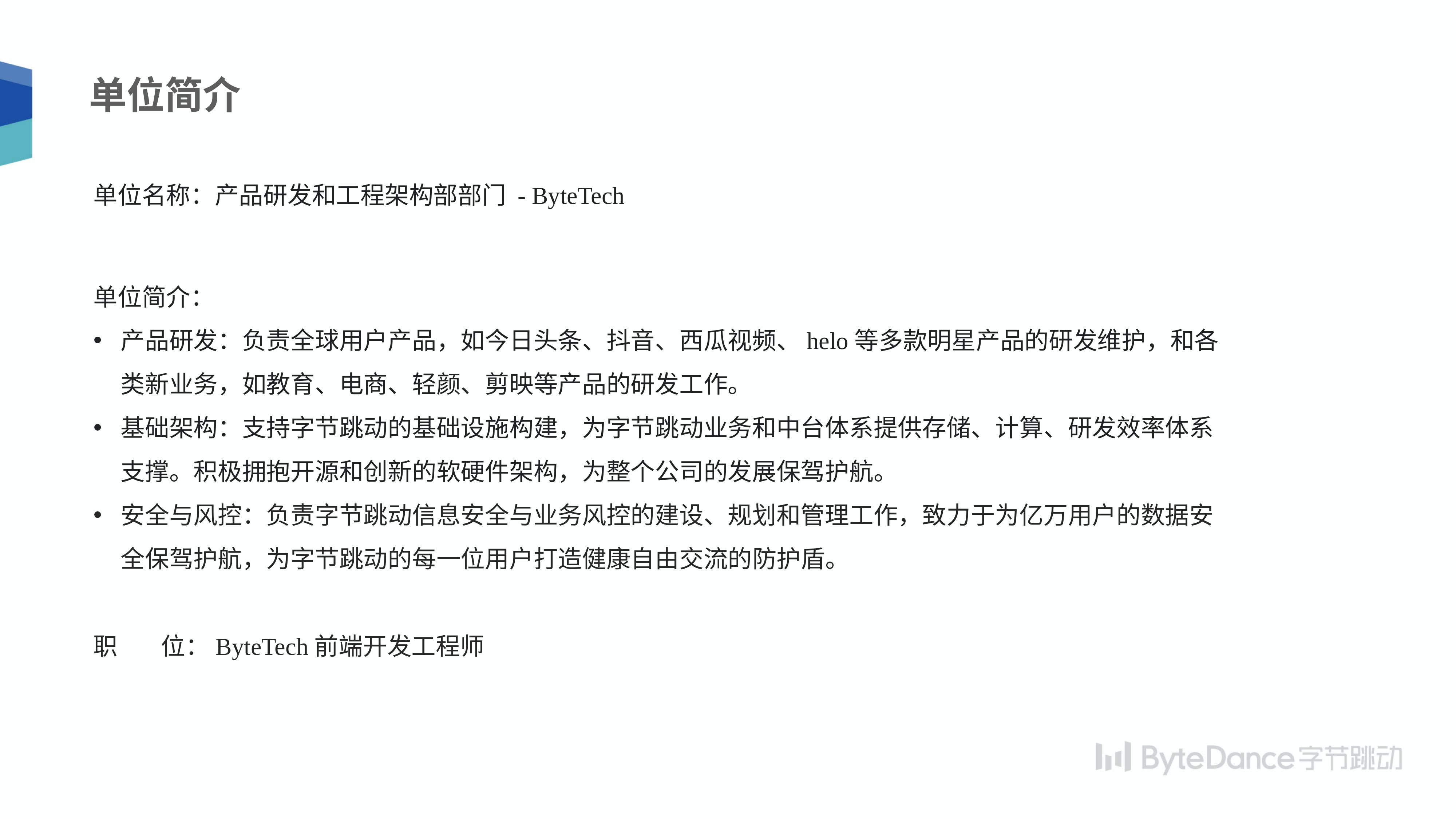

单位简介
单位名称：产品研发和工程架构部部门 - ByteTech

单位简介：
产品研发：负责全球用户产品，如今日头条、抖音、西瓜视频、helo等多款明星产品的研发维护，和各类新业务，如教育、电商、轻颜、剪映等产品的研发工作。
基础架构：支持字节跳动的基础设施构建，为字节跳动业务和中台体系提供存储、计算、研发效率体系支撑。积极拥抱开源和创新的软硬件架构，为整个公司的发展保驾护航。
安全与风控：负责字节跳动信息安全与业务风控的建设、规划和管理工作，致力于为亿万用户的数据安全保驾护航，为字节跳动的每一位用户打造健康自由交流的防护盾。

职        位：ByteTech前端开发工程师